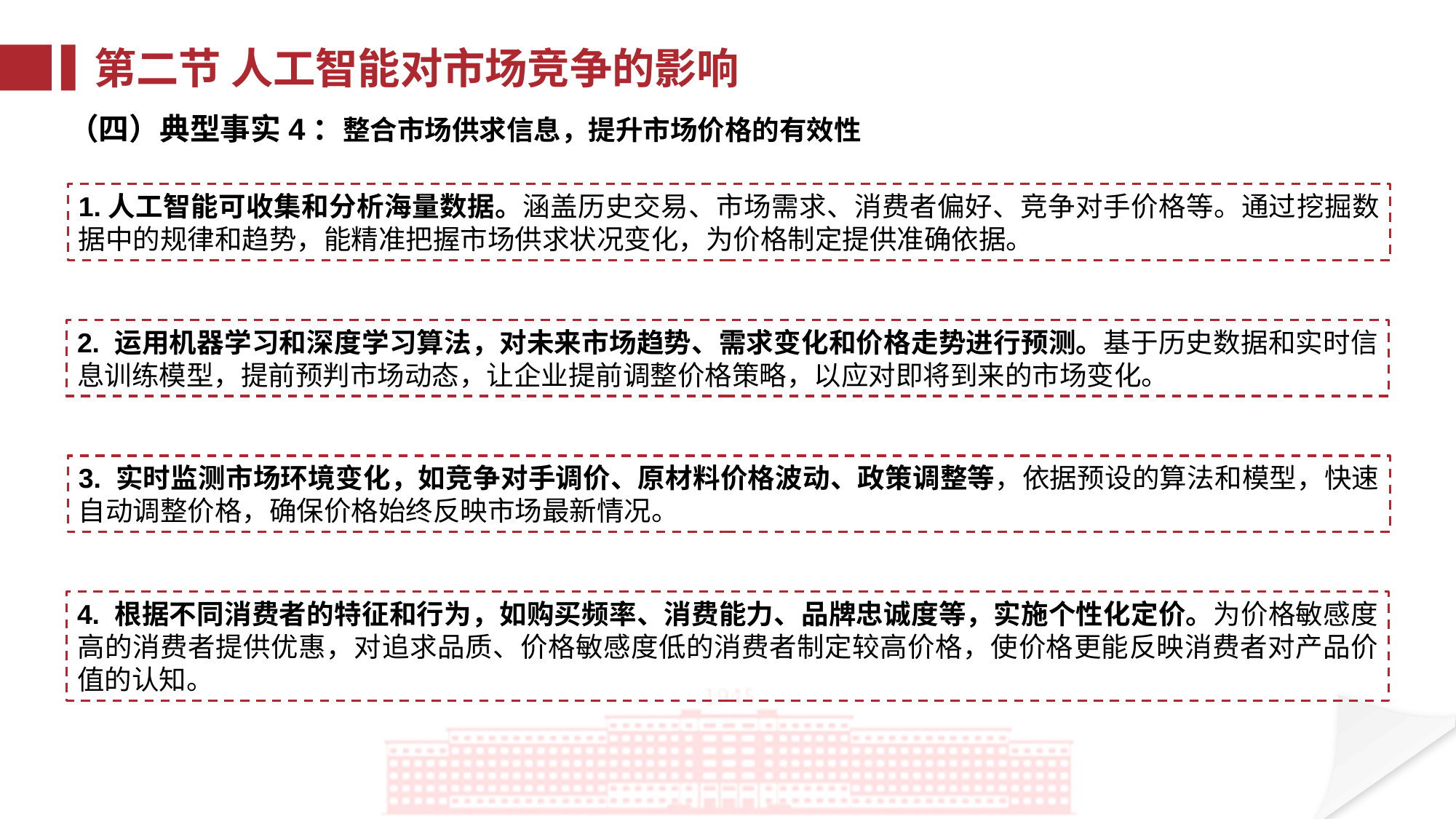

第二节 人工智能对市场竞争的影响
（四）典型事实4：整合市场供求信息，提升市场价格的有效性
1.人工智能可收集和分析海量数据。涵盖历史交易、市场需求、消费者偏好、竞争对手价格等。通过挖掘数据中的规律和趋势，能精准把握市场供求状况变化，为价格制定提供准确依据。
2. 运用机器学习和深度学习算法，对未来市场趋势、需求变化和价格走势进行预测。基于历史数据和实时信息训练模型，提前预判市场动态，让企业提前调整价格策略，以应对即将到来的市场变化。
3. 实时监测市场环境变化，如竞争对手调价、原材料价格波动、政策调整等，依据预设的算法和模型，快速自动调整价格，确保价格始终反映市场最新情况。
4. 根据不同消费者的特征和行为，如购买频率、消费能力、品牌忠诚度等，实施个性化定价。为价格敏感度高的消费者提供优惠，对追求品质、价格敏感度低的消费者制定较高价格，使价格更能反映消费者对产品价值的认知。